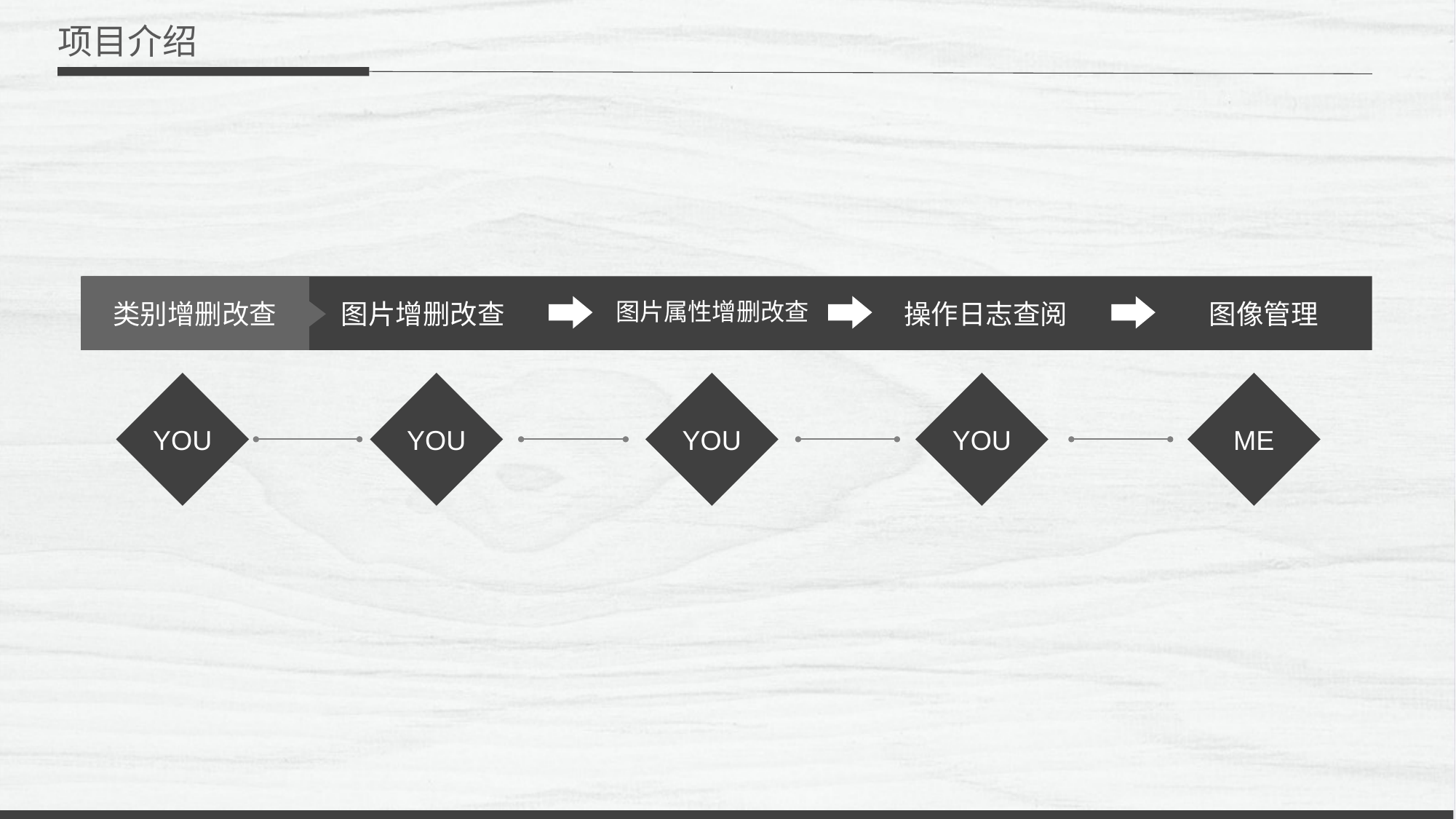

项目介绍

类别增删改查

图片属性增删改查
图片增删改查
操作日志查阅
图像管理

YOU
YOU
YOU
ME
YOU